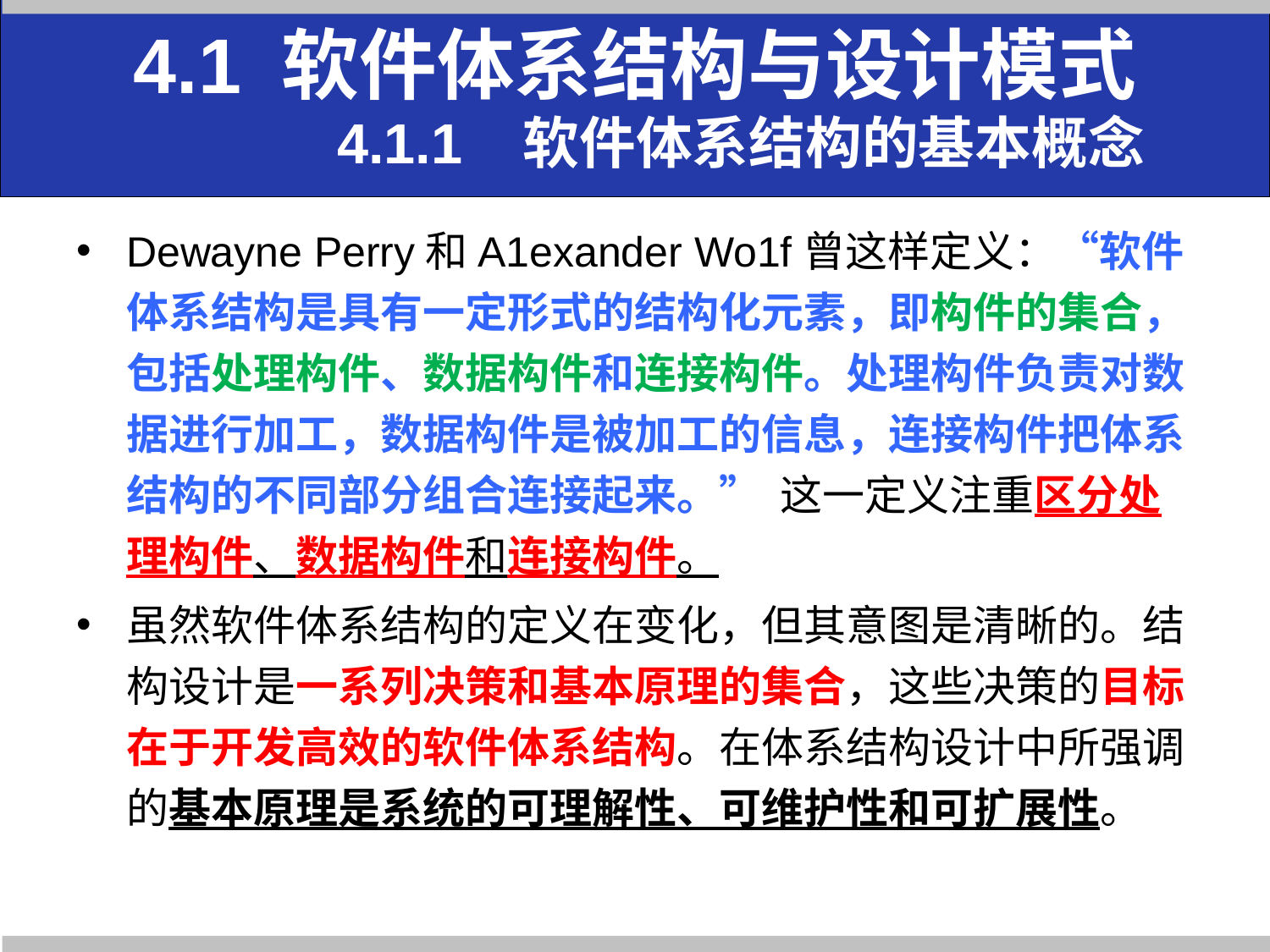

# 4.1 软件体系结构与设计模式 4.1.1   软件体系结构的基本概念
Dewayne Perry和A1exander Wo1f曾这样定义：“软件体系结构是具有一定形式的结构化元素，即构件的集合，包括处理构件、数据构件和连接构件。处理构件负责对数据进行加工，数据构件是被加工的信息，连接构件把体系结构的不同部分组合连接起来。”  这一定义注重区分处理构件、数据构件和连接构件。
虽然软件体系结构的定义在变化，但其意图是清晰的。结构设计是一系列决策和基本原理的集合，这些决策的目标在于开发高效的软件体系结构。在体系结构设计中所强调的基本原理是系统的可理解性、可维护性和可扩展性。
385